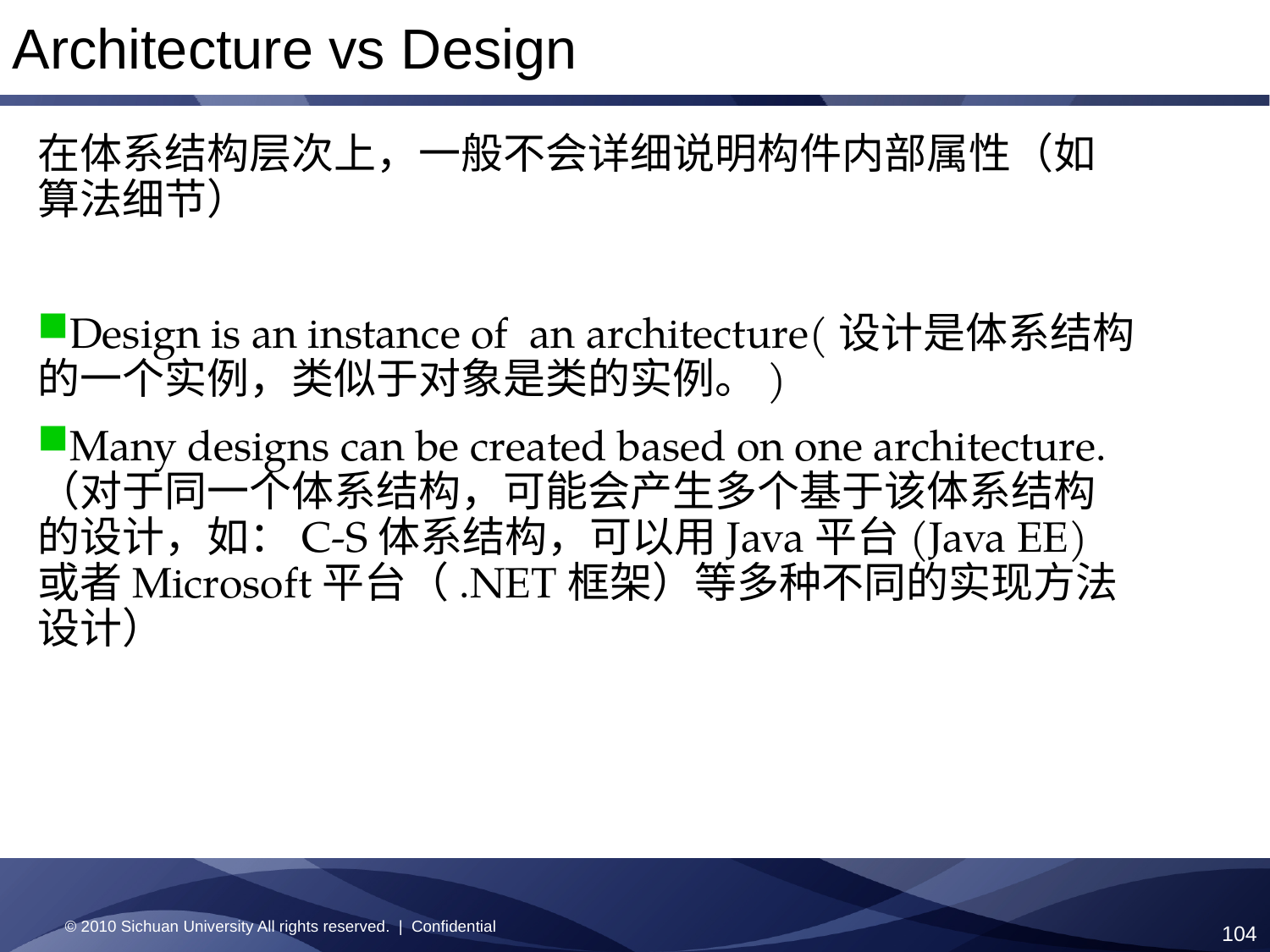

Architecture vs Design
在体系结构层次上，一般不会详细说明构件内部属性（如算法细节）

Design is an instance of  an architecture(设计是体系结构的一个实例，类似于对象是类的实例。)
Many designs can be created based on one architecture. （对于同一个体系结构，可能会产生多个基于该体系结构的设计，如：C-S体系结构，可以用Java平台(Java EE)或者Microsoft平台（.NET框架）等多种不同的实现方法设计）

© 2010 Sichuan University All rights reserved.  |  Confidential
104